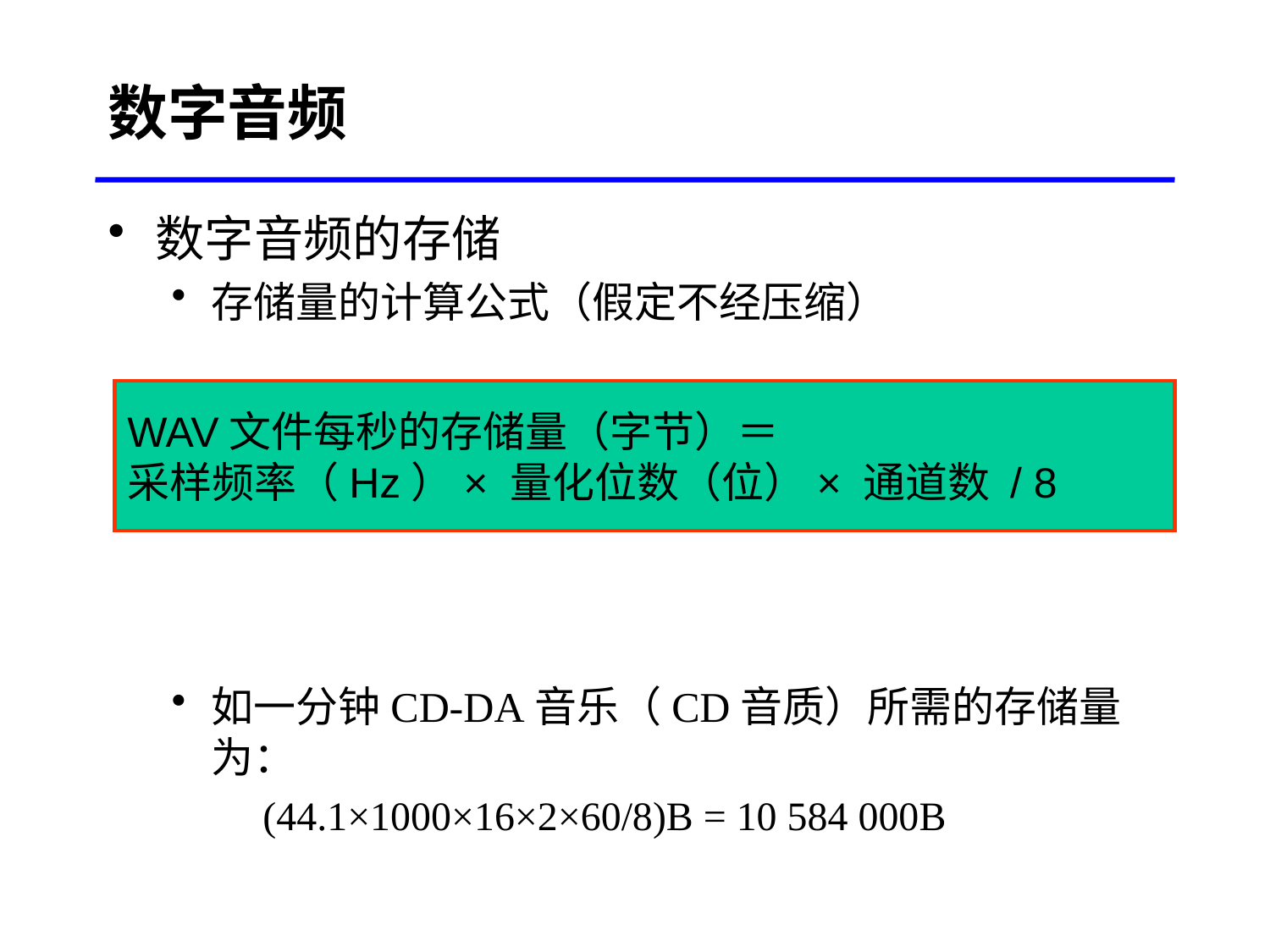

数字音频
数字音频的存储
存储量的计算公式（假定不经压缩）

如一分钟CD-DA音乐（CD音质）所需的存储量为：
         (44.1×1000×16×2×60/8)B = 10 584 000B
WAV文件每秒的存储量（字节）＝
采样频率（Hz）× 量化位数（位）× 通道数 / 8